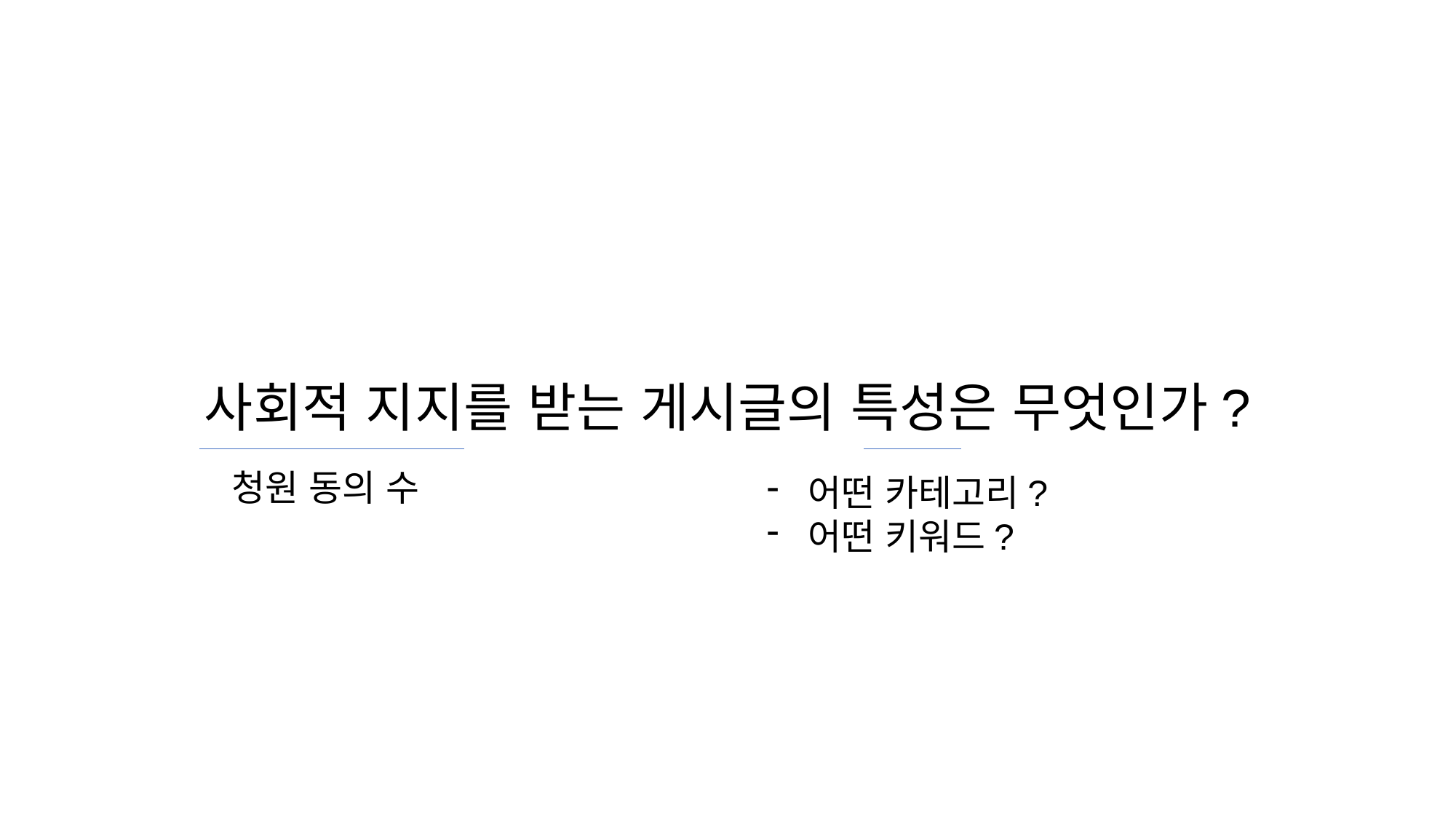

# 사회적 지지를 받는 게시글의 특성은 무엇인가?
청원 동의 수
어떤 카테고리?
어떤 키워드?